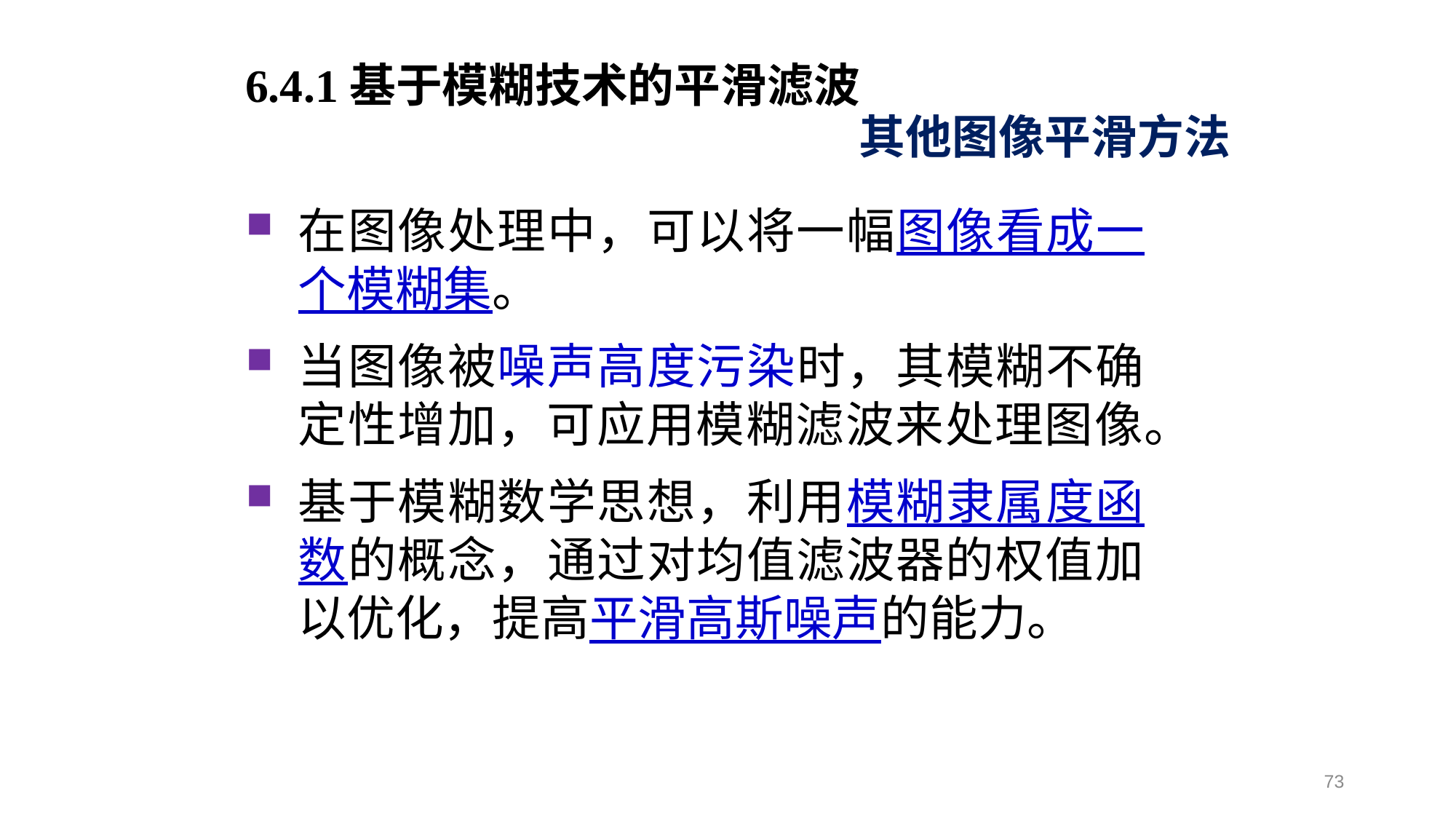

6.4.1基于模糊技术的平滑滤波
其他图像平滑方法
在图像处理中，可以将一幅图像看成一个模糊集。
当图像被噪声高度污染时，其模糊不确定性增加，可应用模糊滤波来处理图像。
基于模糊数学思想，利用模糊隶属度函数的概念，通过对均值滤波器的权值加以优化，提高平滑高斯噪声的能力。
73